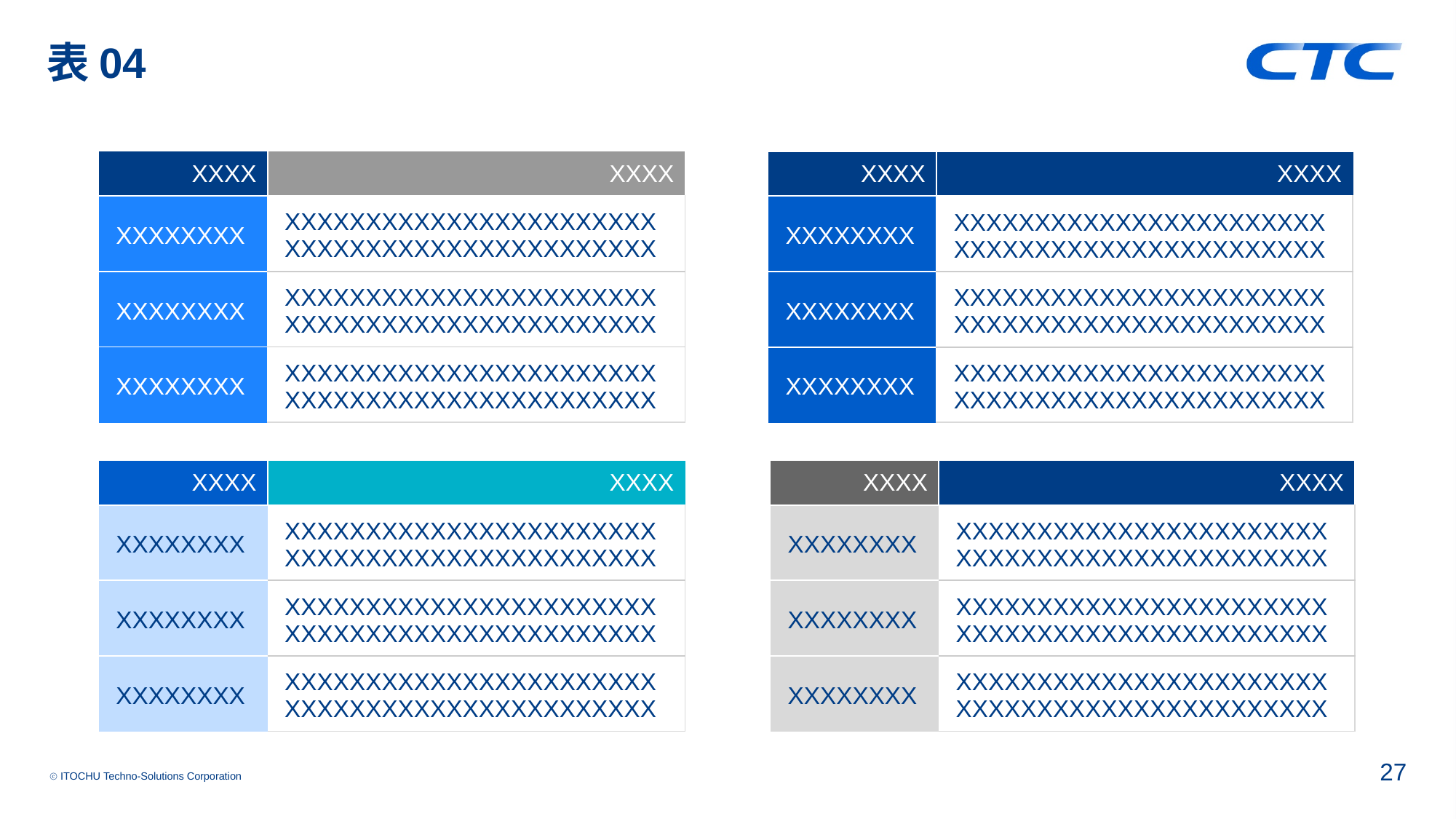

# 表04
| XXXX | XXXX |
| --- | --- |
| XXXXXXXX | XXXXXXXXXXXXXXXXXXXXXXXXXXXXXXXXXXXXXXXXXXXXXX |
| XXXXXXXX | XXXXXXXXXXXXXXXXXXXXXXXXXXXXXXXXXXXXXXXXXXXXXX |
| XXXXXXXX | XXXXXXXXXXXXXXXXXXXXXXXXXXXXXXXXXXXXXXXXXXXXXX |
| XXXX | XXXX |
| --- | --- |
| XXXXXXXX | XXXXXXXXXXXXXXXXXXXXXXXXXXXXXXXXXXXXXXXXXXXXXX |
| XXXXXXXX | XXXXXXXXXXXXXXXXXXXXXXXXXXXXXXXXXXXXXXXXXXXXXX |
| XXXXXXXX | XXXXXXXXXXXXXXXXXXXXXXXXXXXXXXXXXXXXXXXXXXXXXX |
| XXXX | XXXX |
| --- | --- |
| XXXXXXXX | XXXXXXXXXXXXXXXXXXXXXXXXXXXXXXXXXXXXXXXXXXXXXX |
| XXXXXXXX | XXXXXXXXXXXXXXXXXXXXXXXXXXXXXXXXXXXXXXXXXXXXXX |
| XXXXXXXX | XXXXXXXXXXXXXXXXXXXXXXXXXXXXXXXXXXXXXXXXXXXXXX |
| XXXX | XXXX |
| --- | --- |
| XXXXXXXX | XXXXXXXXXXXXXXXXXXXXXXXXXXXXXXXXXXXXXXXXXXXXXX |
| XXXXXXXX | XXXXXXXXXXXXXXXXXXXXXXXXXXXXXXXXXXXXXXXXXXXXXX |
| XXXXXXXX | XXXXXXXXXXXXXXXXXXXXXXXXXXXXXXXXXXXXXXXXXXXXXX |